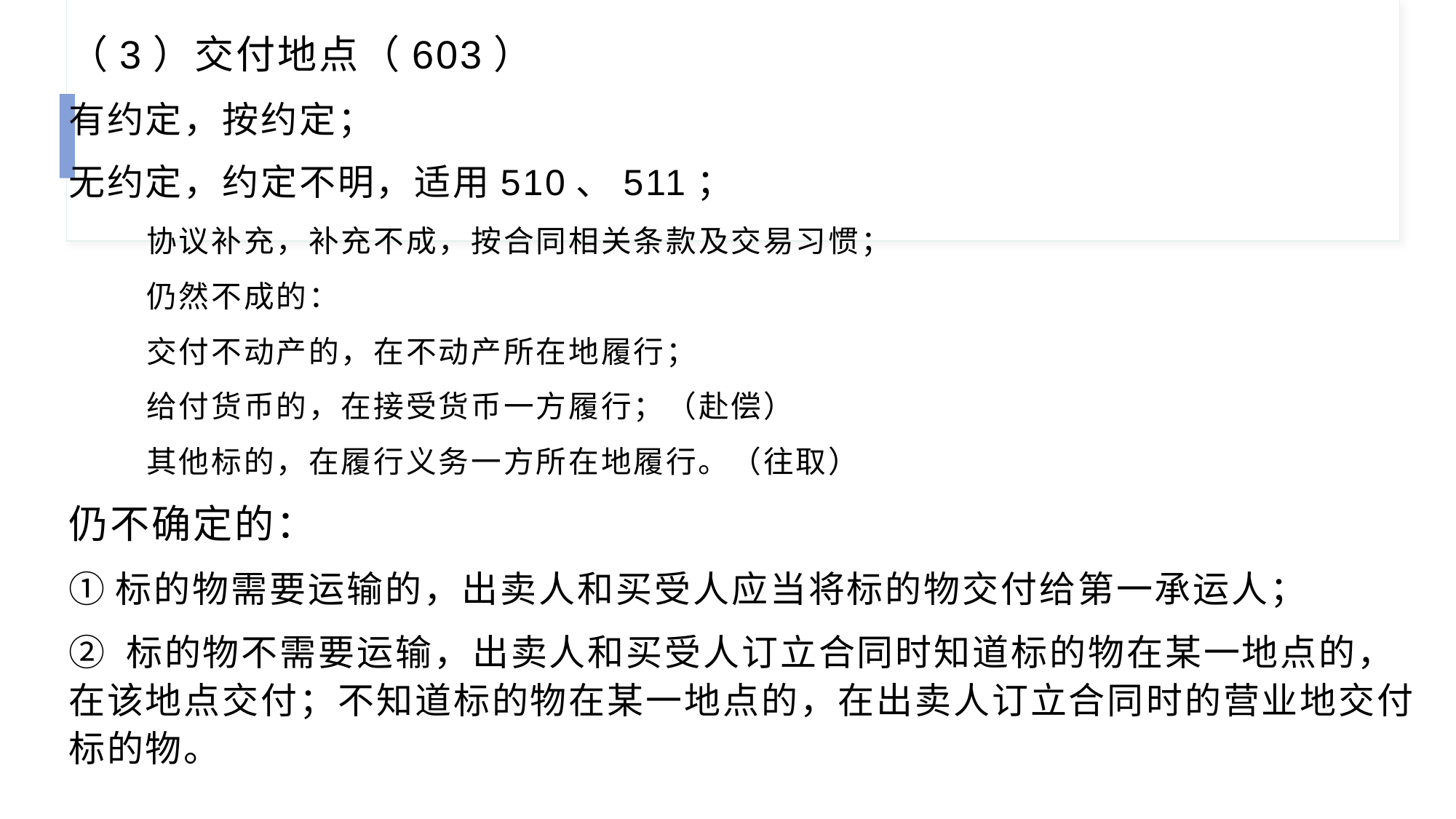

（3）交付地点（603）
有约定，按约定；
无约定，约定不明，适用510、511；
        协议补充，补充不成，按合同相关条款及交易习惯；
        仍然不成的：
        交付不动产的，在不动产所在地履行；
        给付货币的，在接受货币一方履行；（赴偿）
        其他标的，在履行义务一方所在地履行。（往取）
仍不确定的：
①标的物需要运输的，出卖人和买受人应当将标的物交付给第一承运人；
② 标的物不需要运输，出卖人和买受人订立合同时知道标的物在某一地点的，在该地点交付；不知道标的物在某一地点的，在出卖人订立合同时的营业地交付标的物。